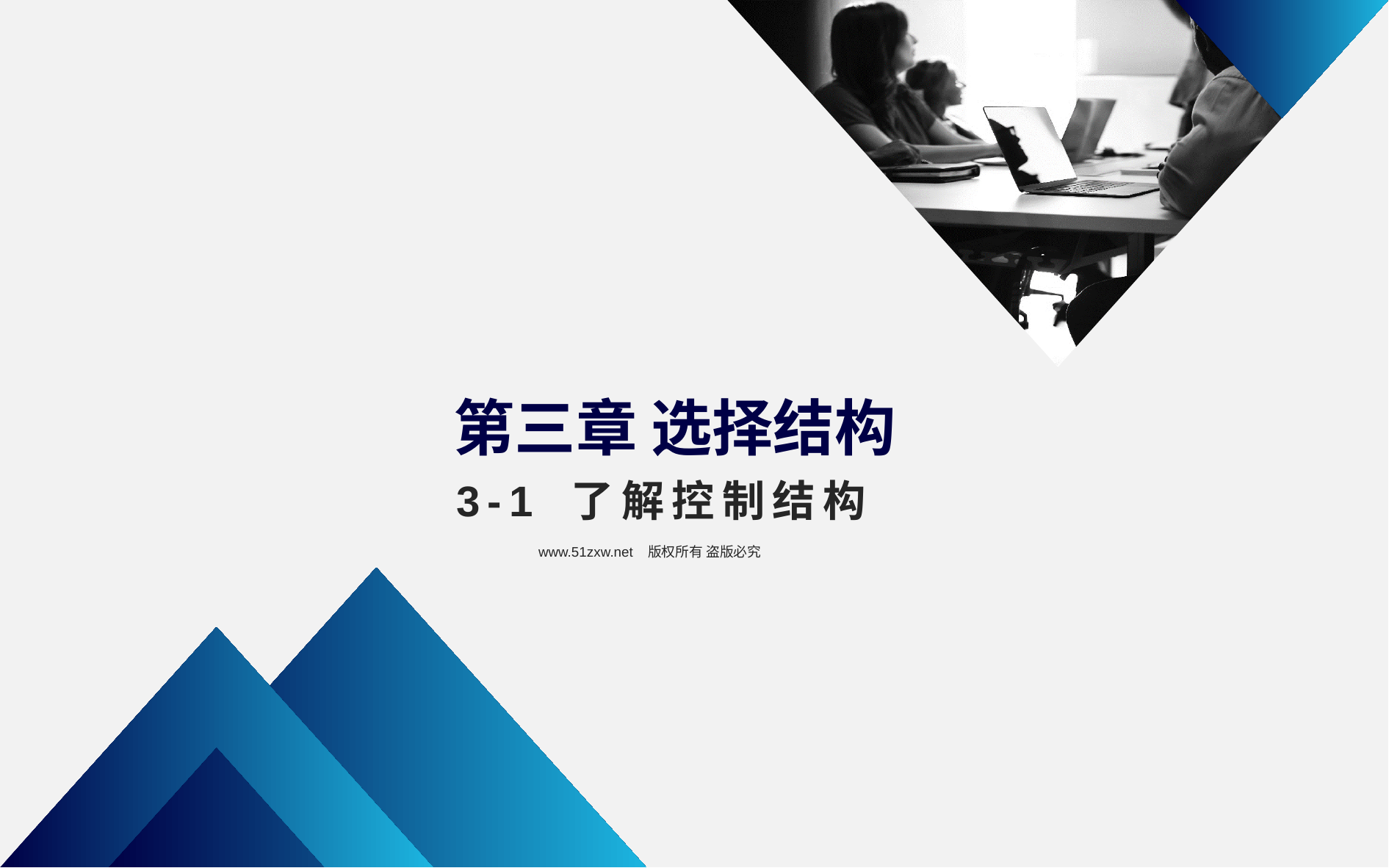

第三章 选择结构
3-1 了解控制结构
www.51zxw.net   版权所有 盗版必究